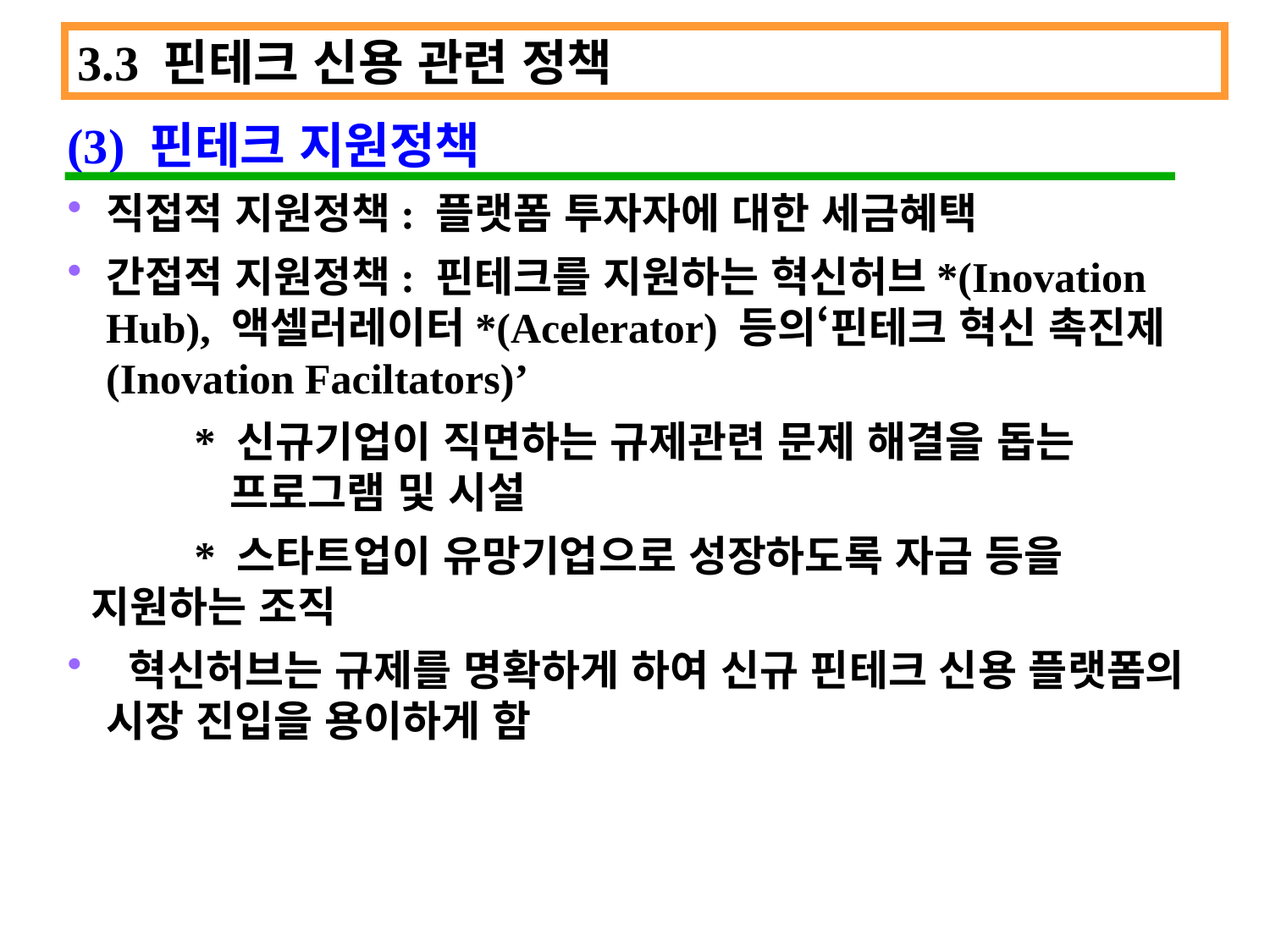

3.3 핀테크 신용 관련 정책
(3) 핀테크 지원정책
직접적 지원정책: 플랫폼 투자자에 대한 세금혜택
간접적 지원정책: 핀테크를 지원하는 혁신허브*(Inovation Hub), 액셀러레이터*(Acelerator) 등의‘핀테크 혁신 촉진제(Inovation Faciltators)’
	* 신규기업이 직면하는 규제관련 문제 해결을 돕는 	  	   프로그램 및 시설
	* 스타트업이 유망기업으로 성장하도록 자금 등을 	  	   지원하는 조직
 혁신허브는 규제를 명확하게 하여 신규 핀테크 신용 플랫폼의 시장 진입을 용이하게 함